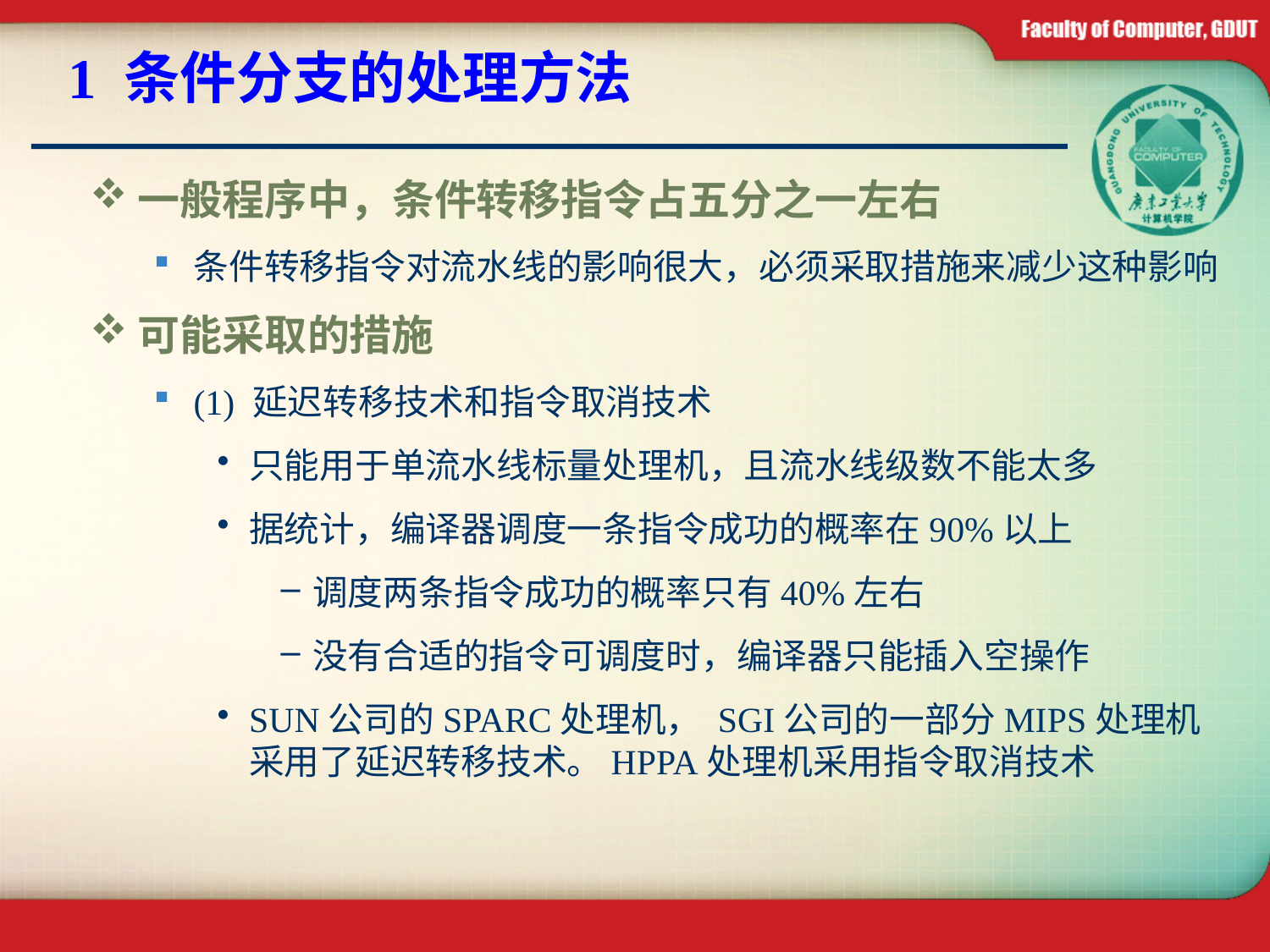

# 1 条件分支的处理方法
一般程序中，条件转移指令占五分之一左右
条件转移指令对流水线的影响很大，必须采取措施来减少这种影响
可能采取的措施
(1) 延迟转移技术和指令取消技术
只能用于单流水线标量处理机，且流水线级数不能太多
据统计，编译器调度一条指令成功的概率在90%以上
调度两条指令成功的概率只有40%左右
没有合适的指令可调度时，编译器只能插入空操作
SUN公司的SPARC处理机， SGI公司的一部分MIPS处理机采用了延迟转移技术。HPPA处理机采用指令取消技术